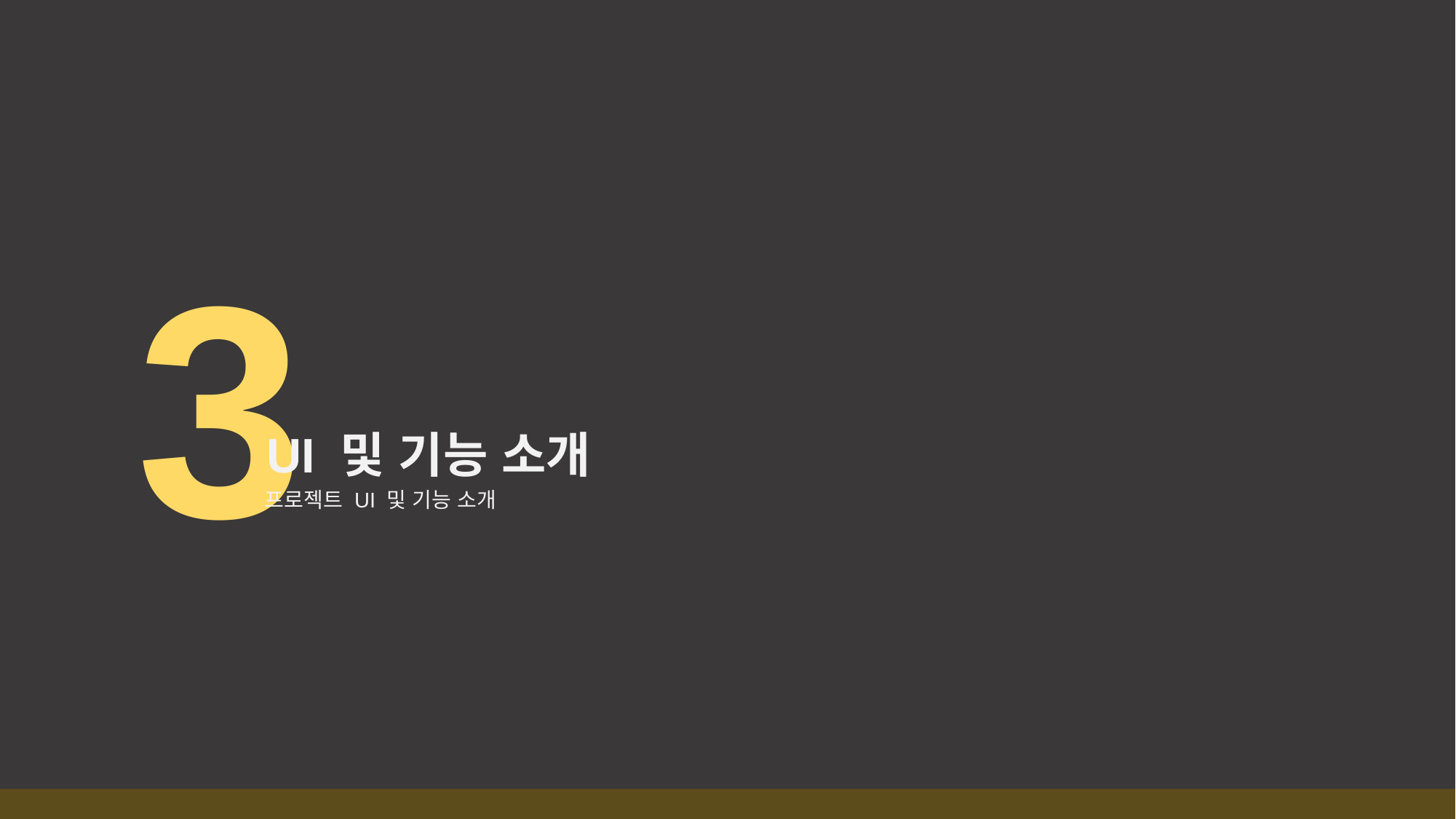

3
UI 및 기능 소개
프로젝트 UI 및 기능 소개